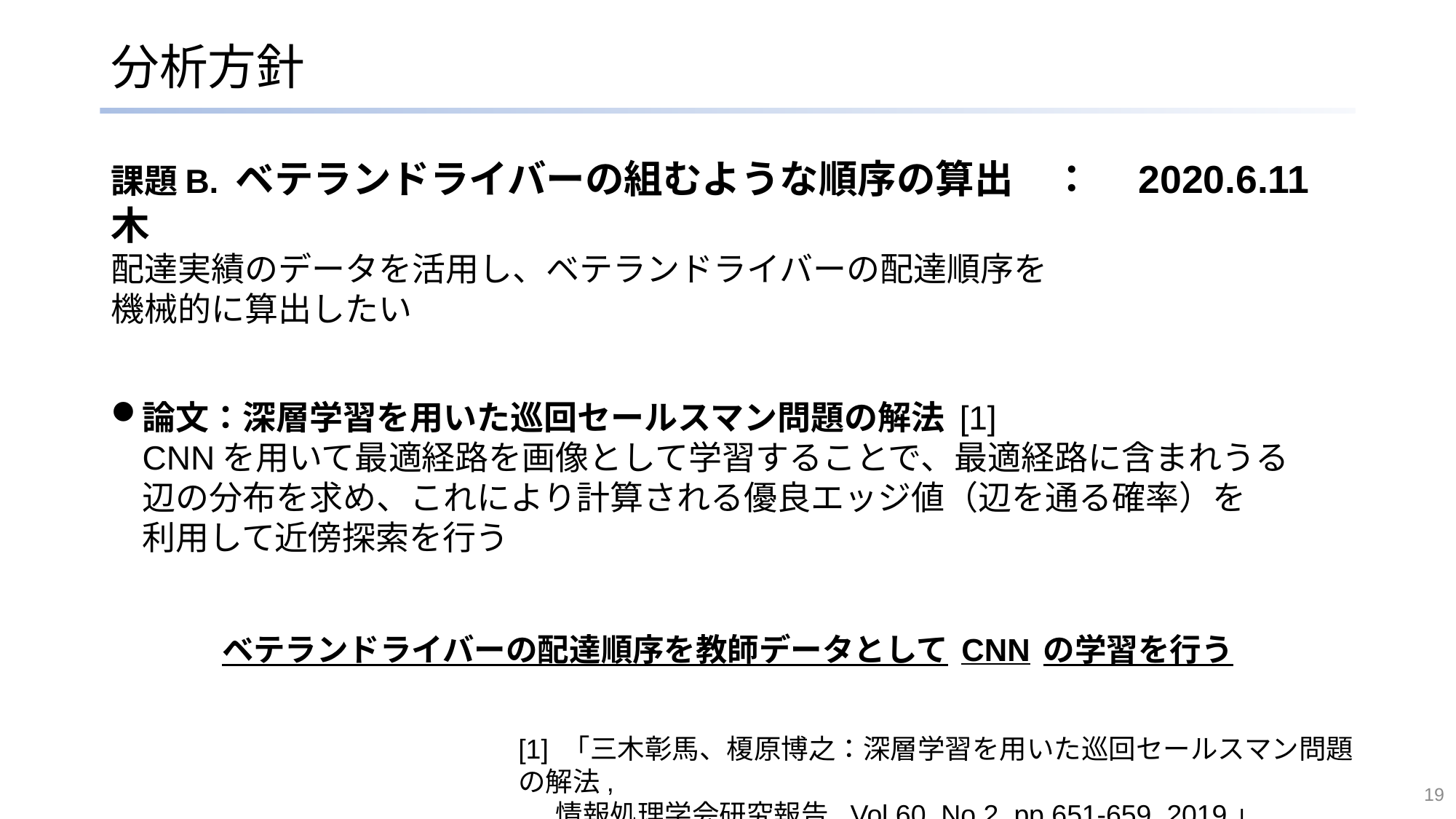

# 分析方針
課題B. ベテランドライバーの組むような順序の算出　：　2020.6.11　木
配達実績のデータを活用し、ベテランドライバーの配達順序を
機械的に算出したい

論文：深層学習を用いた巡回セールスマン問題の解法 [1]
CNNを用いて最適経路を画像として学習することで、最適経路に含まれうる
辺の分布を求め、これにより計算される優良エッジ値（辺を通る確率）を
利用して近傍探索を行う
ベテランドライバーの配達順序を教師データとしてCNNの学習を行う
[1] 「三木彰馬、榎原博之：深層学習を用いた巡回セールスマン問題の解法,
     情報処理学会研究報告, Vol.60, No.2, pp.651-659, 2019」
19